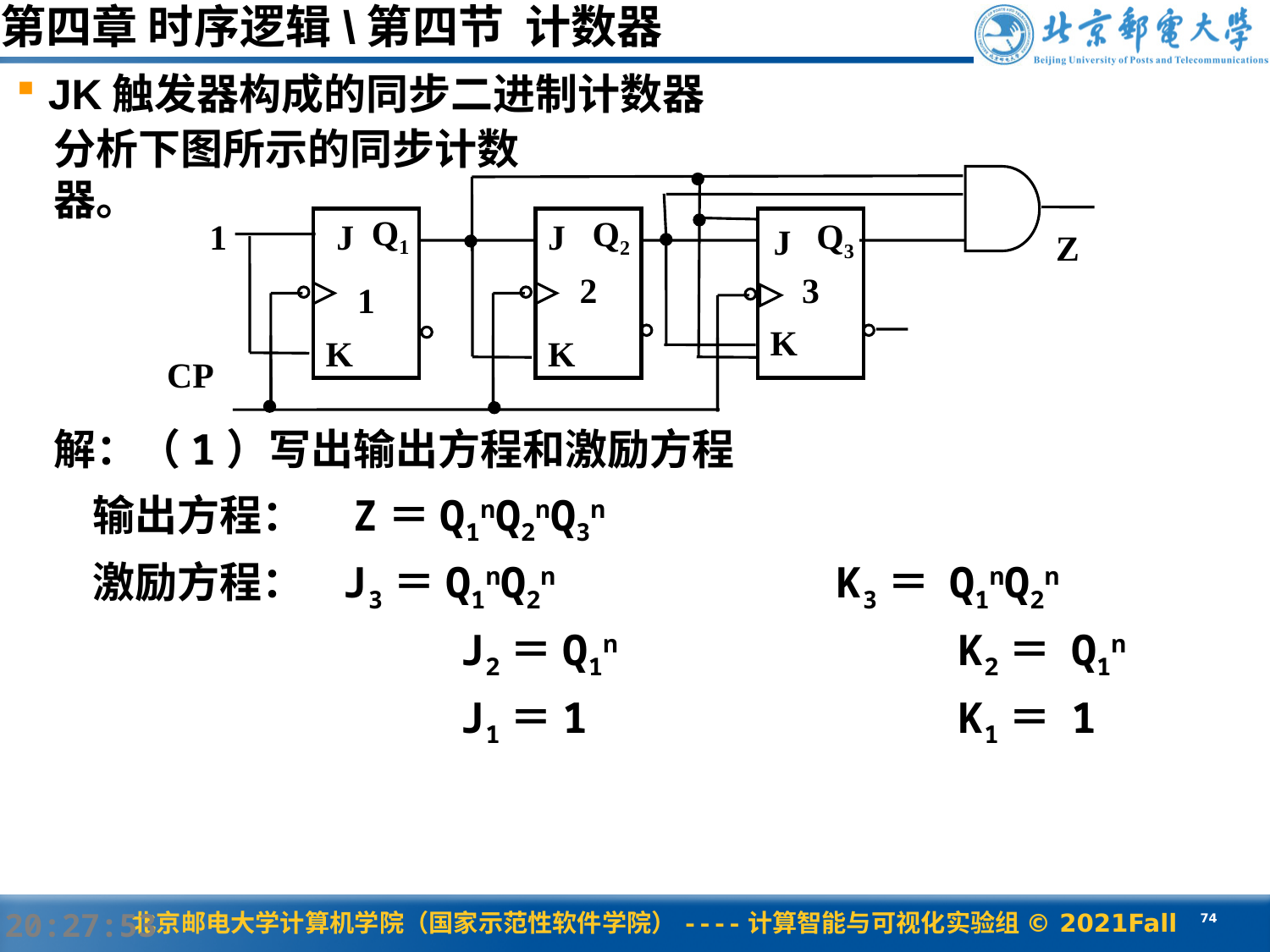

第四章 时序逻辑\第四节  计数器
JK触发器构成的同步二进制计数器

分析下图所示的同步计数器。

Q1
Q2

Q3
1

J

J

J

Z

2
3
1

K
K
K

CP

解：（1）写出输出方程和激励方程
   输出方程：    Z＝Q1nQ2nQ3n
   激励方程：   J3＝Q1nQ2n                   K3＝ Q1nQ2n
                J2＝Q1n                       K2＝ Q1n
                J1＝1                         K1＝ 1